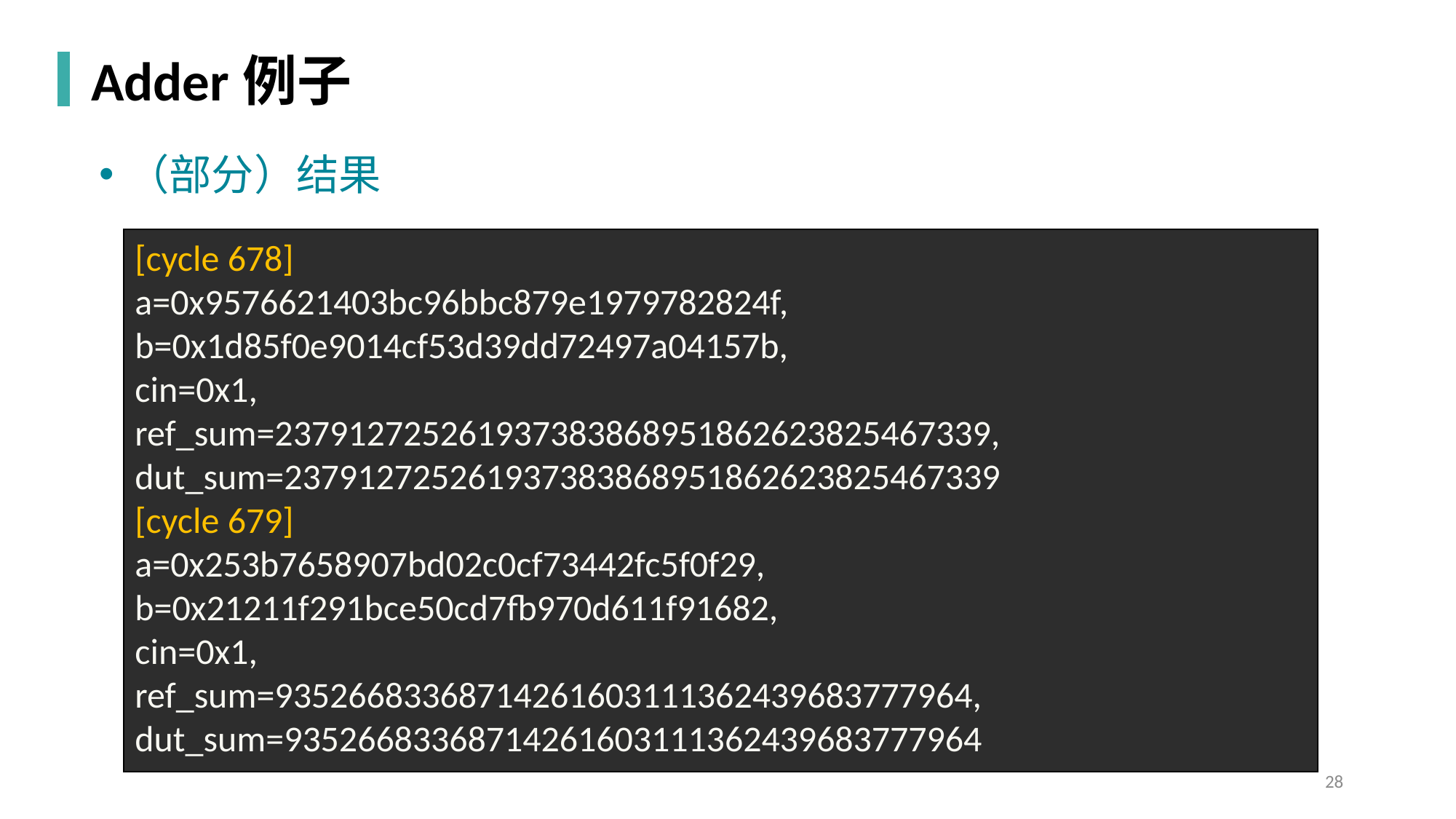

Adder例子
（部分）结果

[cycle 678]
a=0x9576621403bc96bbc879e1979782824f, b=0x1d85f0e9014cf53d39dd72497a04157b,
cin=0x1,
ref_sum=237912725261937383868951862623825467339,
dut_sum=237912725261937383868951862623825467339
[cycle 679]
a=0x253b7658907bd02c0cf73442fc5f0f29, b=0x21211f291bce50cd7fb970d611f91682,
cin=0x1,
ref_sum=93526683368714261603111362439683777964,
dut_sum=93526683368714261603111362439683777964
28